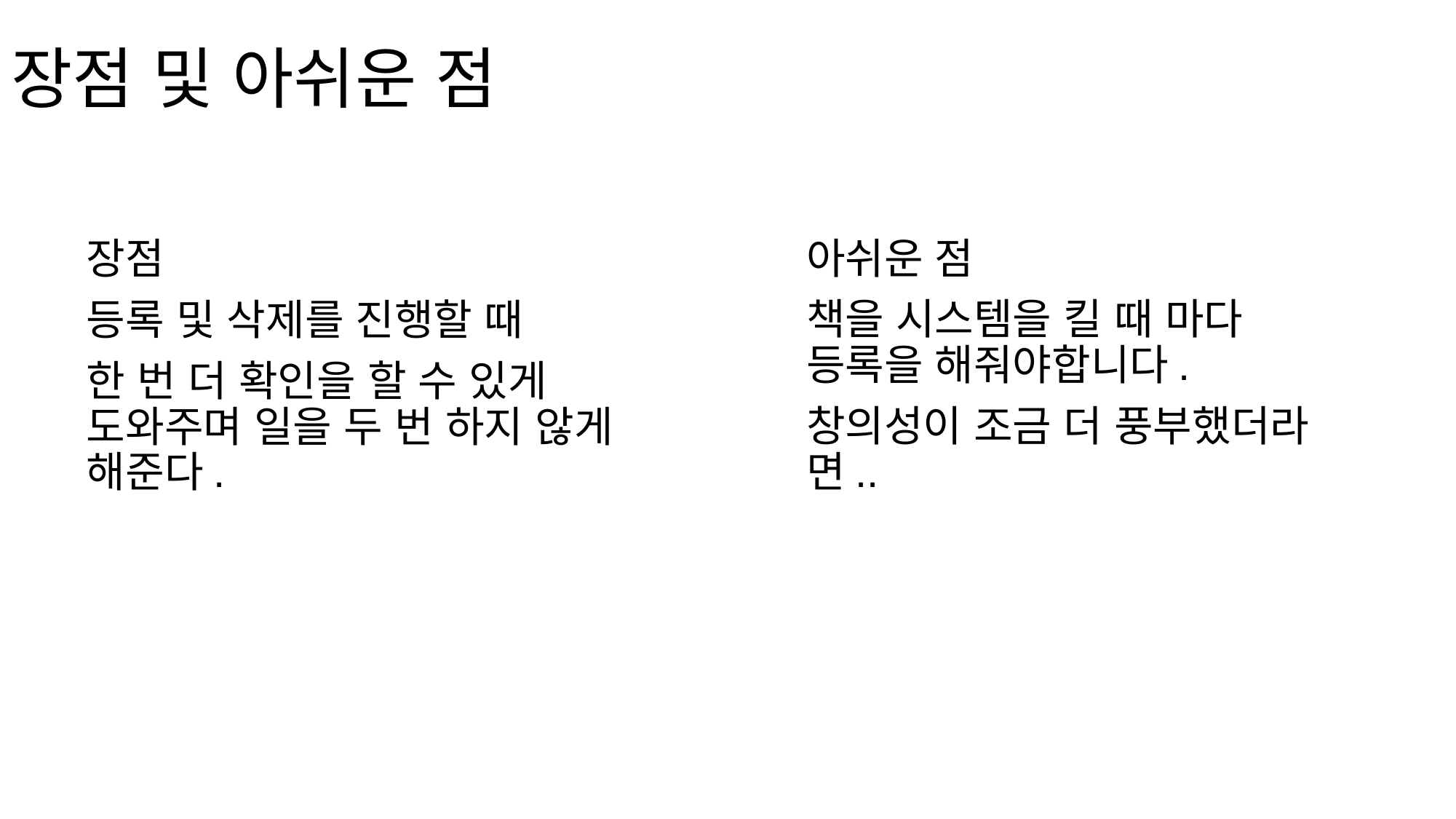

# 장점 및 아쉬운 점
장점
등록 및 삭제를 진행할 때
한 번 더 확인을 할 수 있게 도와주며 일을 두 번 하지 않게 해준다.
아쉬운 점
책을 시스템을 킬 때 마다 등록을 해줘야합니다.
창의성이 조금 더 풍부했더라면..